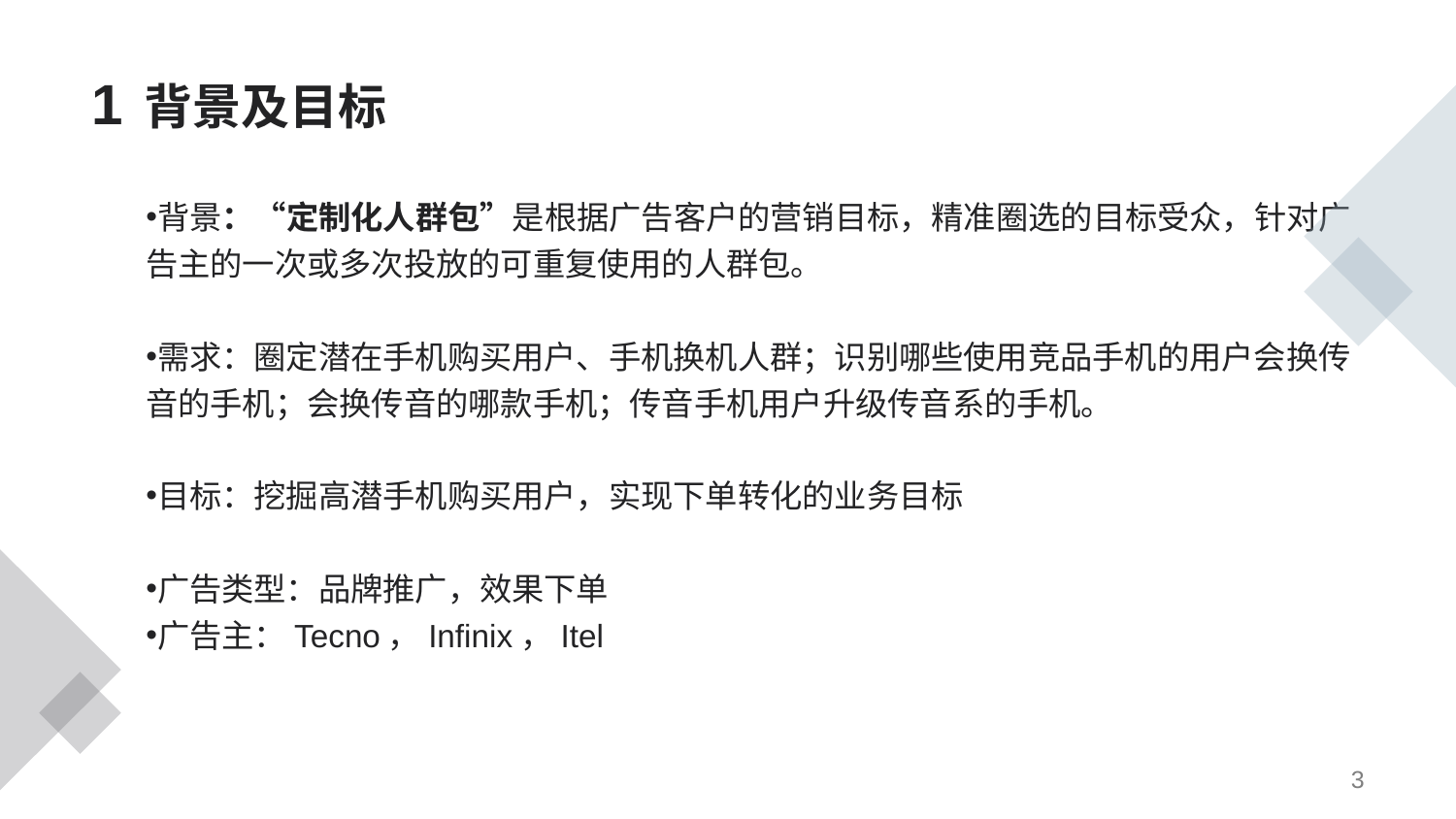

# 1 背景及目标

背景：“定制化人群包”是根据广告客户的营销目标，精准圈选的目标受众，针对广告主的一次或多次投放的可重复使用的人群包。

需求：圈定潜在手机购买用户、手机换机人群；识别哪些使用竞品手机的用户会换传音的手机；会换传音的哪款手机；传音手机用户升级传音系的手机。

目标：挖掘高潜手机购买用户，实现下单转化的业务目标

广告类型：品牌推广，效果下单
广告主：Tecno，Infinix，Itel

3